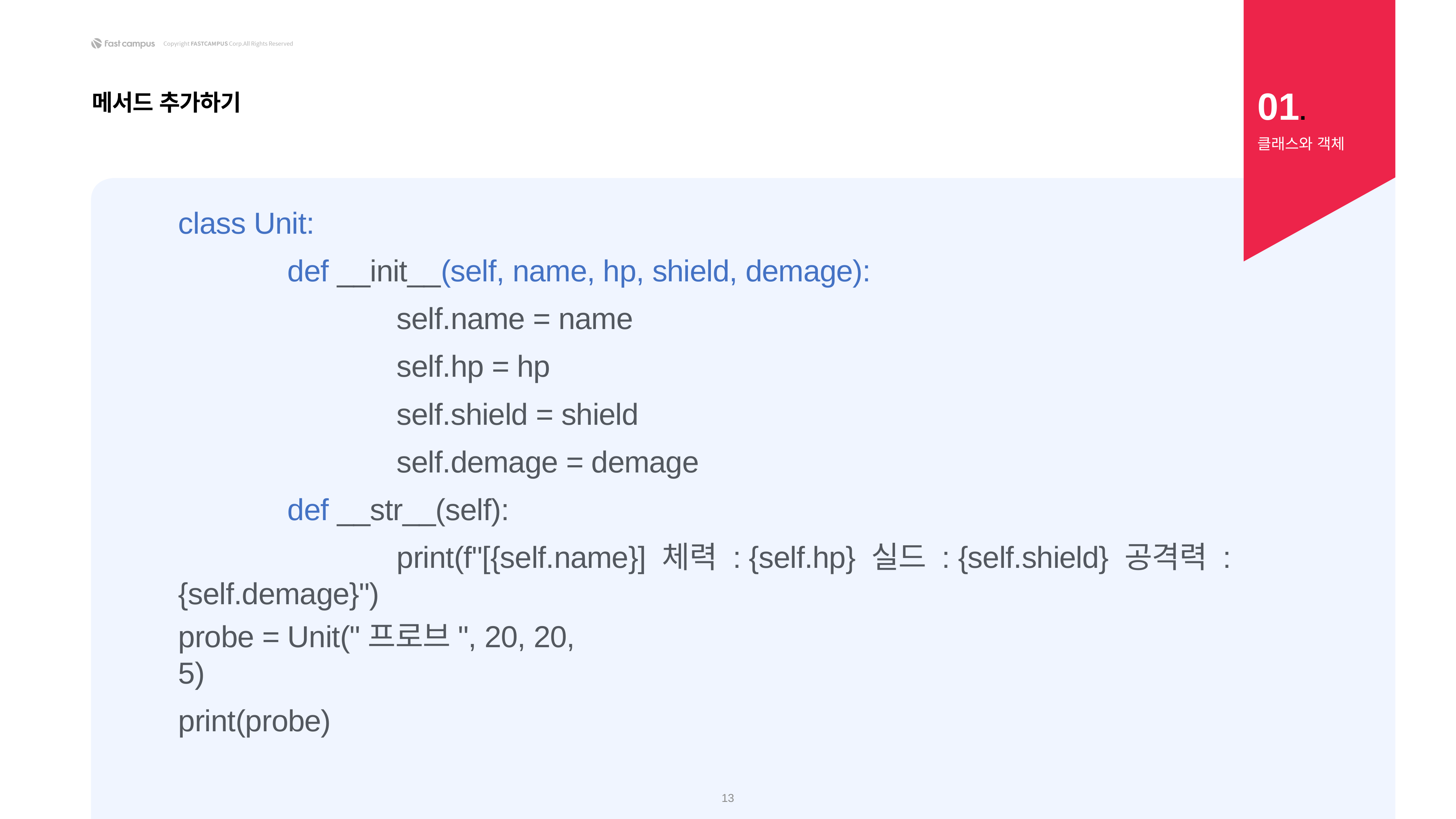

01.
메서드 추가하기
클래스와 객체
class Unit:
		def __init__(self, name, hp, shield, demage):
				self.name = name
				self.hp = hp
				self.shield = shield
				self.demage = demage
		def __str__(self):
				print(f"[{self.name}] 체력 : {self.hp} 실드 : {self.shield} 공격력 : {self.demage}")
probe = Unit("프로브", 20, 20, 5)
print(probe)
13